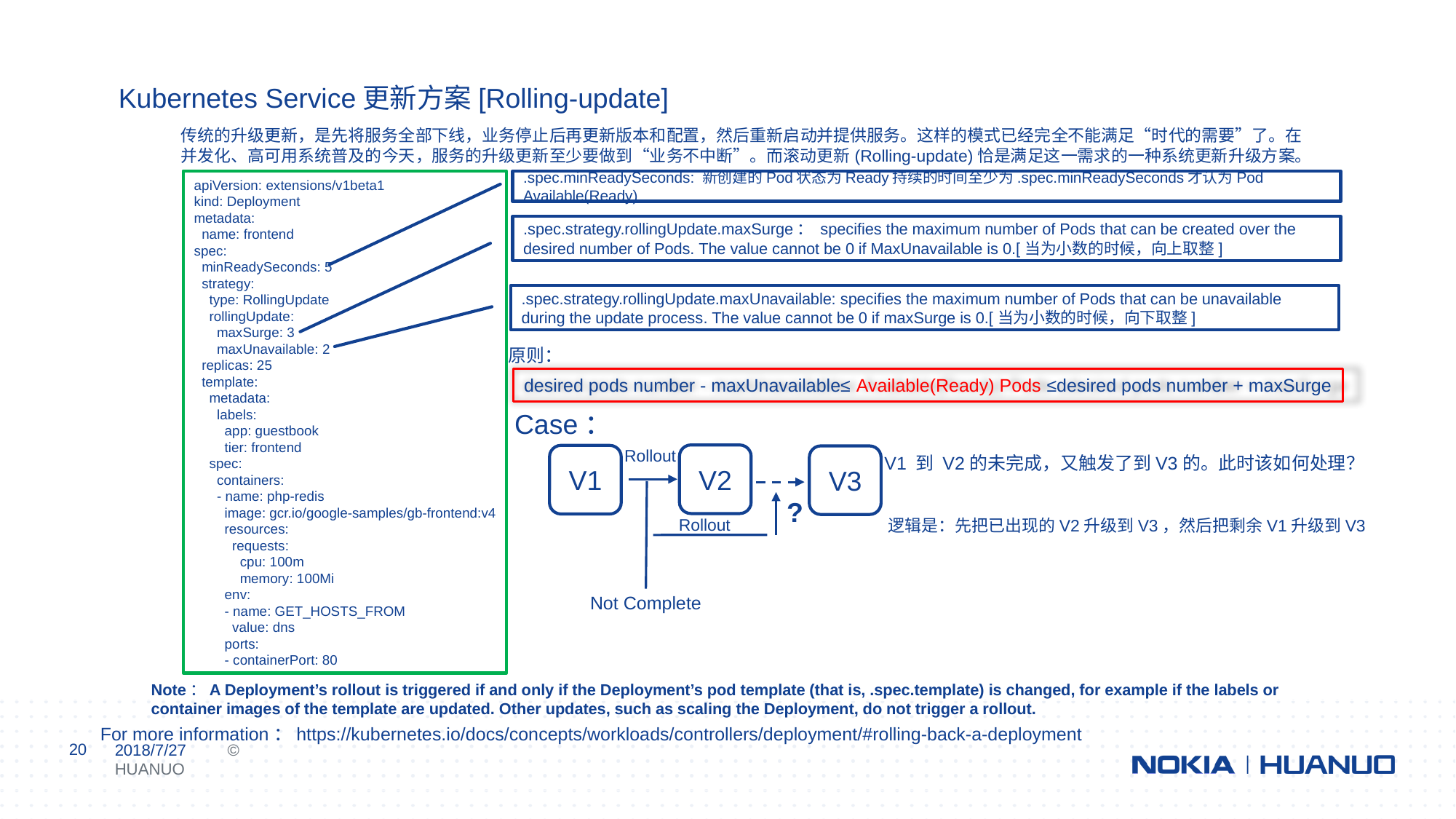

Kubernetes Service更新方案[Rolling-update]
传统的升级更新，是先将服务全部下线，业务停止后再更新版本和配置，然后重新启动并提供服务。这样的模式已经完全不能满足“时代的需要”了。在并发化、高可用系统普及的今天，服务的升级更新至少要做到“业务不中断”。而滚动更新(Rolling-update)恰是满足这一需求的一种系统更新升级方案。

apiVersion: extensions/v1beta1
kind: Deployment
metadata:
  name: frontend
spec:
  minReadySeconds: 5
  strategy:
    type: RollingUpdate
    rollingUpdate:
      maxSurge: 3
      maxUnavailable: 2
  replicas: 25
  template:
    metadata:
      labels:
        app: guestbook
        tier: frontend
    spec:
      containers:
      - name: php-redis
        image: gcr.io/google-samples/gb-frontend:v4
        resources:
          requests:
            cpu: 100m
            memory: 100Mi
        env:
        - name: GET_HOSTS_FROM
          value: dns
        ports:
        - containerPort: 80
.spec.minReadySeconds: 新创建的Pod状态为Ready持续的时间至少为.spec.minReadySeconds才认为Pod Available(Ready)

.spec.strategy.rollingUpdate.maxSurge： specifies the maximum number of Pods that can be created over the desired number of Pods. The value cannot be 0 if MaxUnavailable is 0.[当为小数的时候，向上取整]

.spec.strategy.rollingUpdate.maxUnavailable: specifies the maximum number of Pods that can be unavailable during the update process. The value cannot be 0 if maxSurge is 0.[当为小数的时候，向下取整]

原则：
desired pods number - maxUnavailable≤ Available(Ready) Pods ≤desired pods number + maxSurge
Case：
Rollout
V2
V1
V3
V1 到 V2的未完成，又触发了到V3的。此时该如何处理？
?
Rollout
逻辑是：先把已出现的V2升级到V3，然后把剩余V1升级到V3
Not Complete
Note：A Deployment’s rollout is triggered if and only if the Deployment’s pod template (that is, .spec.template) is changed, for example if the labels or container images of the template are updated. Other updates, such as scaling the Deployment, do not trigger a rollout.
For more information：https://kubernetes.io/docs/concepts/workloads/controllers/deployment/#rolling-back-a-deployment